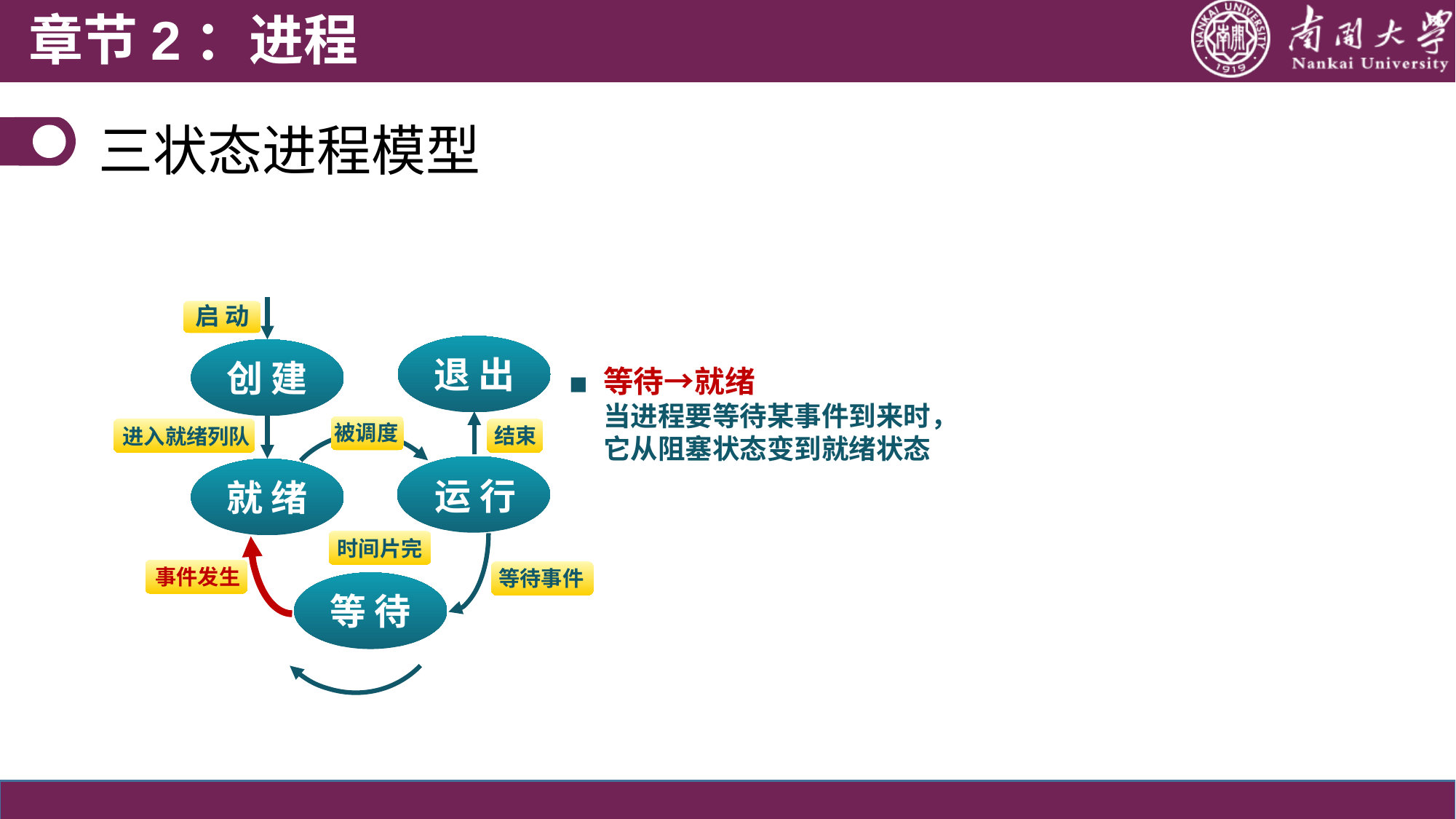

章节2：进程
三状态进程模型

启 动

退 出

创 建

等 待

运 行

就 绪
被调度

结束
进入就绪列队

时间片完

事件发生

等待事件

等待→就绪
当进程要等待某事件到来时，它从阻塞状态变到就绪状态
■